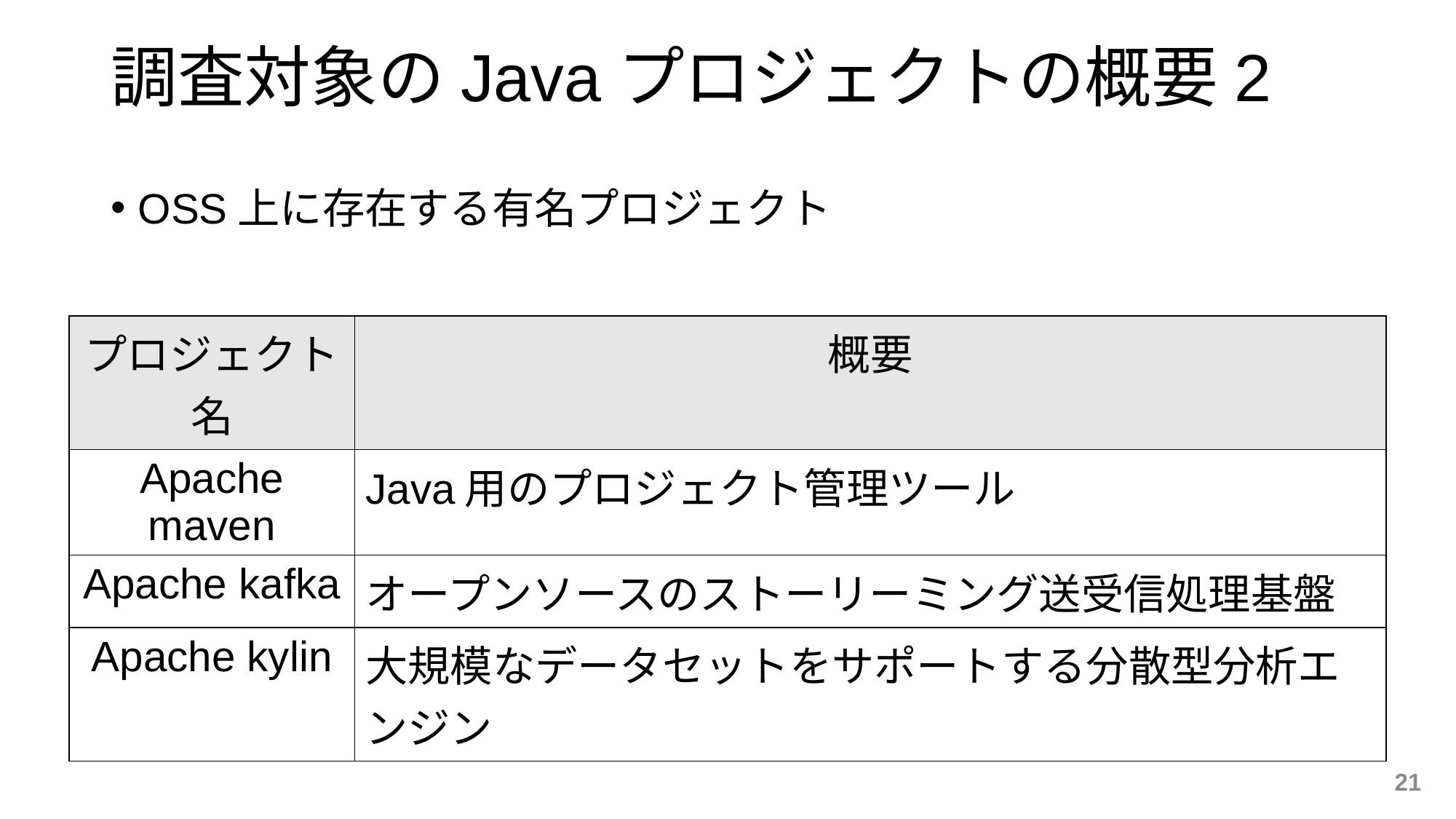

# 調査対象のJavaプロジェクトの概要2
OSS上に存在する有名プロジェクト
| プロジェクト名 | 概要 |
| --- | --- |
| Apache maven | Java用のプロジェクト管理ツール |
| Apache kafka | オープンソースのストーリーミング送受信処理基盤 |
| Apache kylin | 大規模なデータセットをサポートする分散型分析エンジン |
21